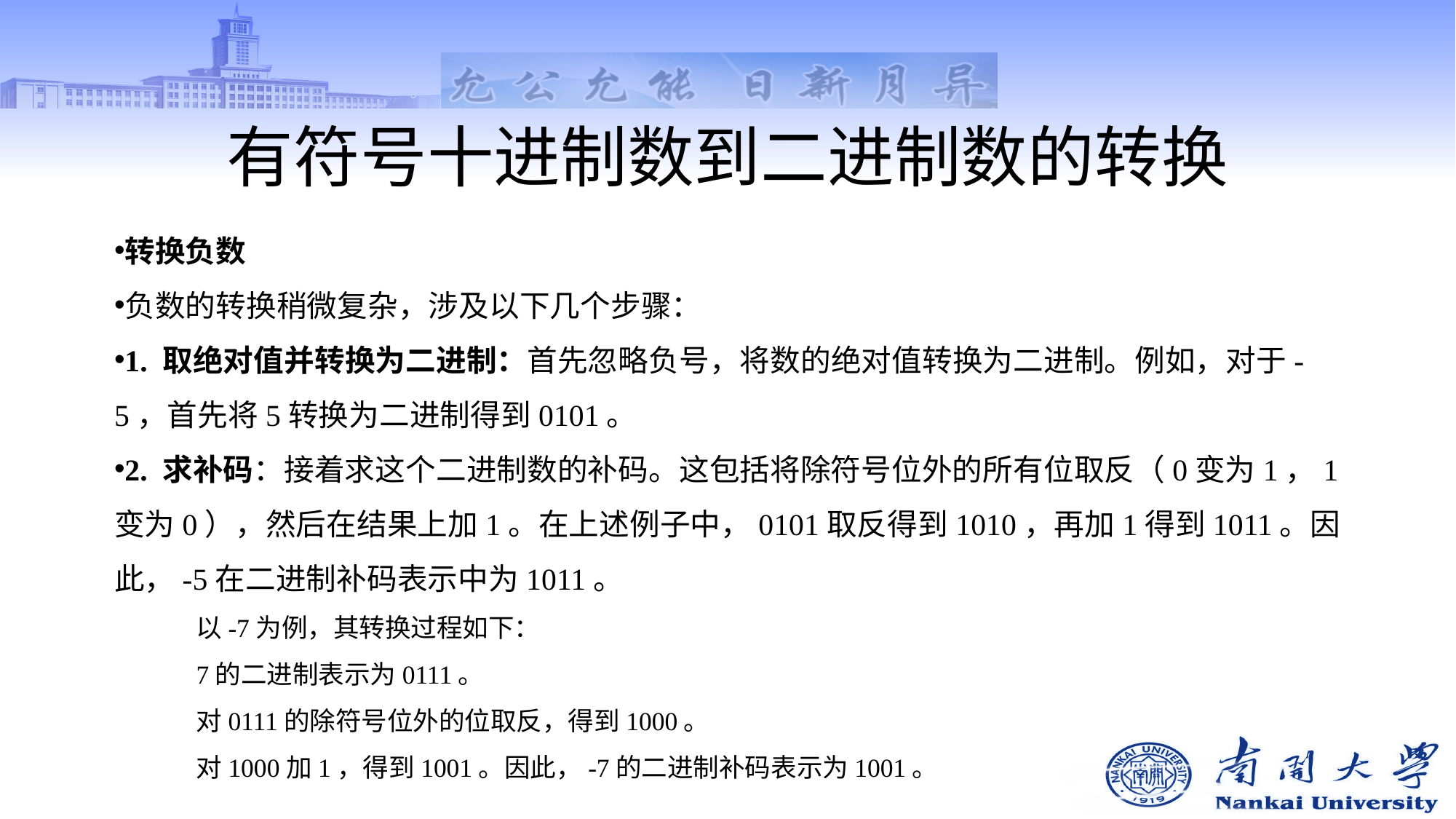

# 有符号十进制数到二进制数的转换
转换负数
负数的转换稍微复杂，涉及以下几个步骤：
1. 取绝对值并转换为二进制：首先忽略负号，将数的绝对值转换为二进制。例如，对于-5，首先将5转换为二进制得到0101。
2. 求补码：接着求这个二进制数的补码。这包括将除符号位外的所有位取反（0变为1，1变为0），然后在结果上加1。在上述例子中，0101取反得到1010，再加1得到1011。因此，-5在二进制补码表示中为1011。
以-7为例，其转换过程如下：
7的二进制表示为0111。
对0111的除符号位外的位取反，得到1000。
对1000加1，得到1001。因此，-7的二进制补码表示为1001。